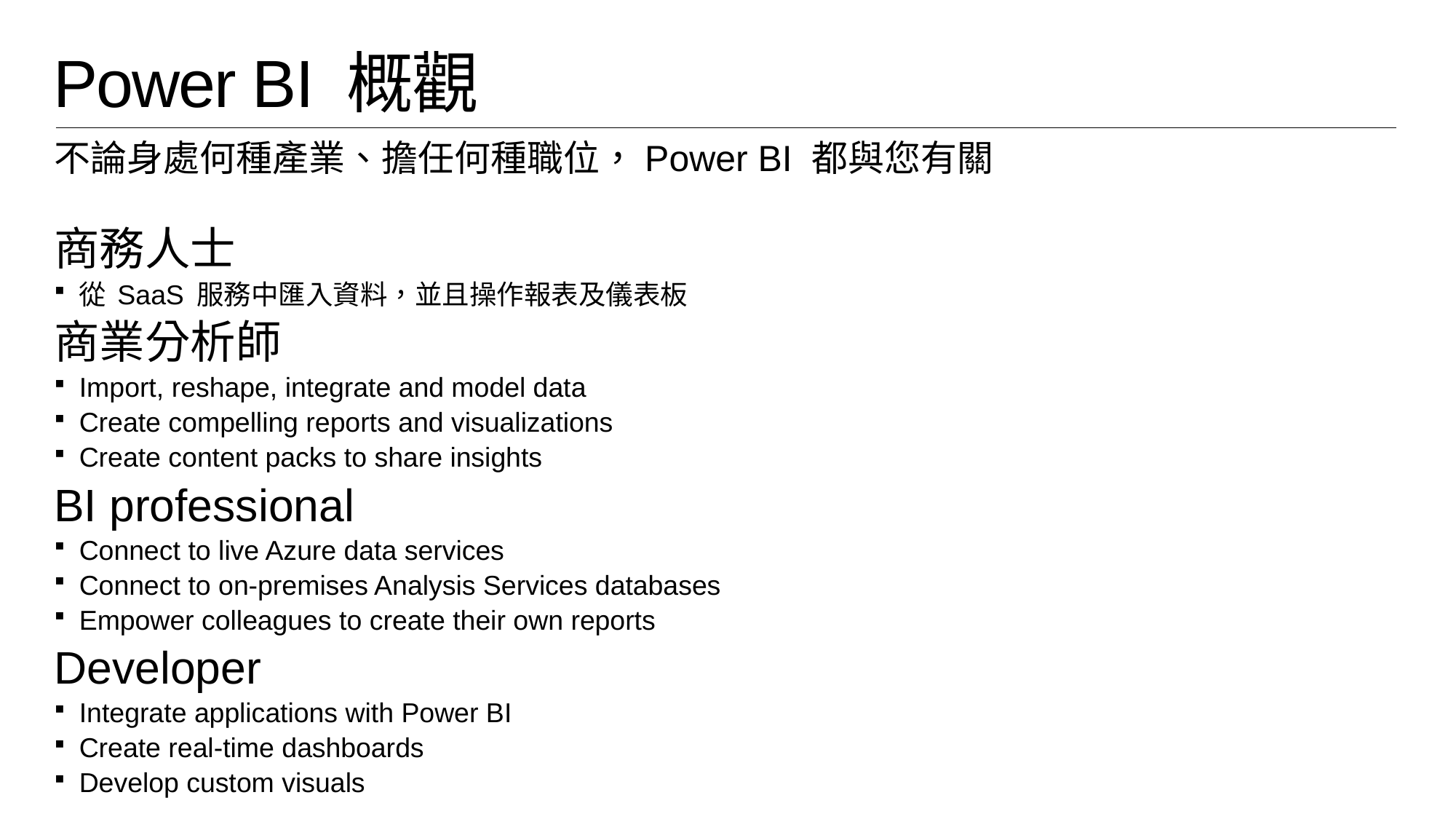

# Power BI 概觀
不論身處何種產業、擔任何種職位，Power BI 都與您有關
商務人士
從 SaaS 服務中匯入資料，並且操作報表及儀表板
商業分析師
Import, reshape, integrate and model data
Create compelling reports and visualizations
Create content packs to share insights
BI professional
Connect to live Azure data services
Connect to on-premises Analysis Services databases
Empower colleagues to create their own reports
Developer
Integrate applications with Power BI
Create real-time dashboards
Develop custom visuals